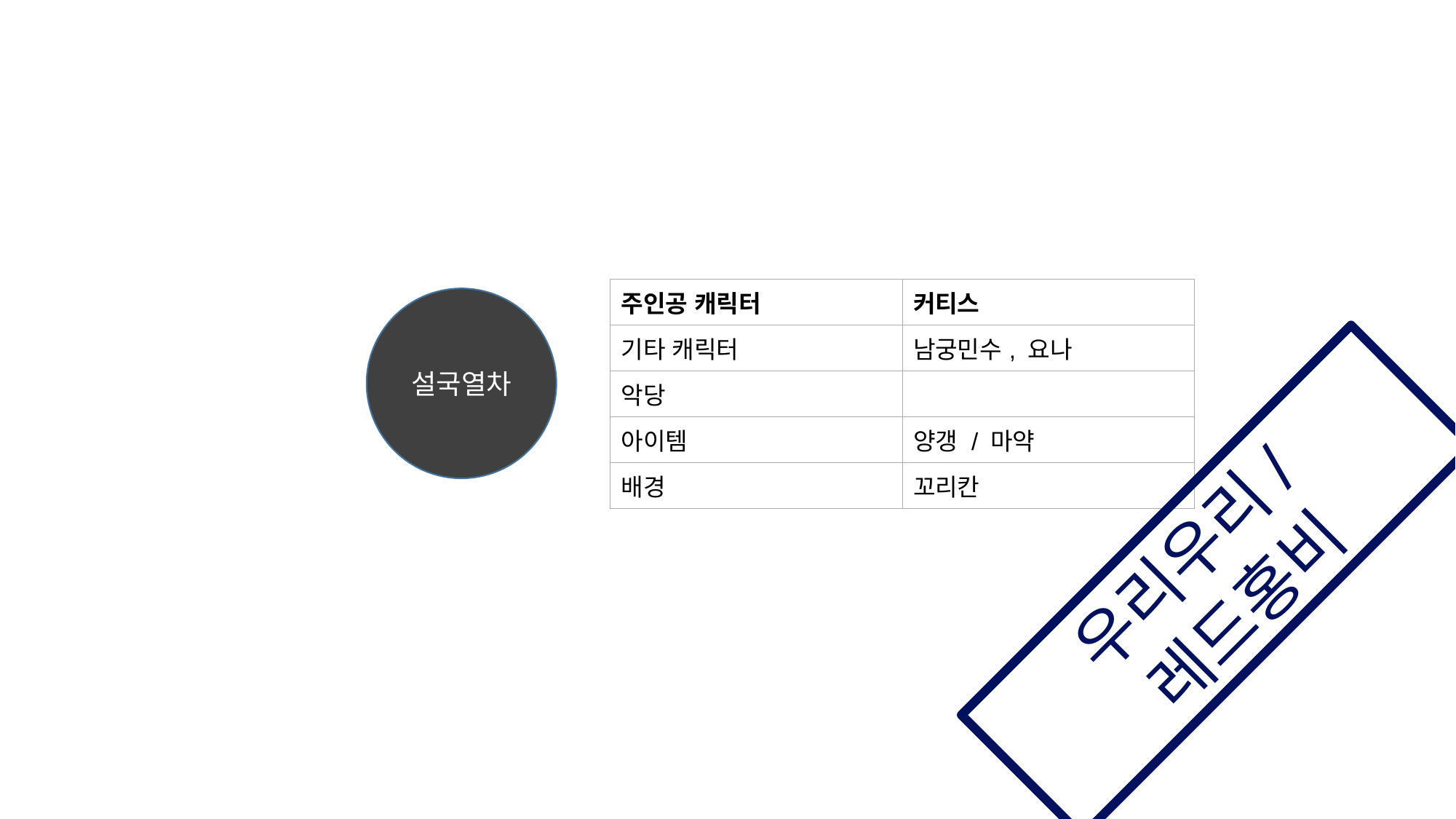

| 주인공 캐릭터 | 커티스 |
| --- | --- |
| 기타 캐릭터 | 남궁민수, 요나 |
| 악당 |  |
| 아이템 | 양갱 / 마약 |
| 배경 | 꼬리칸 |
설국열차
우리우리/레드홍비